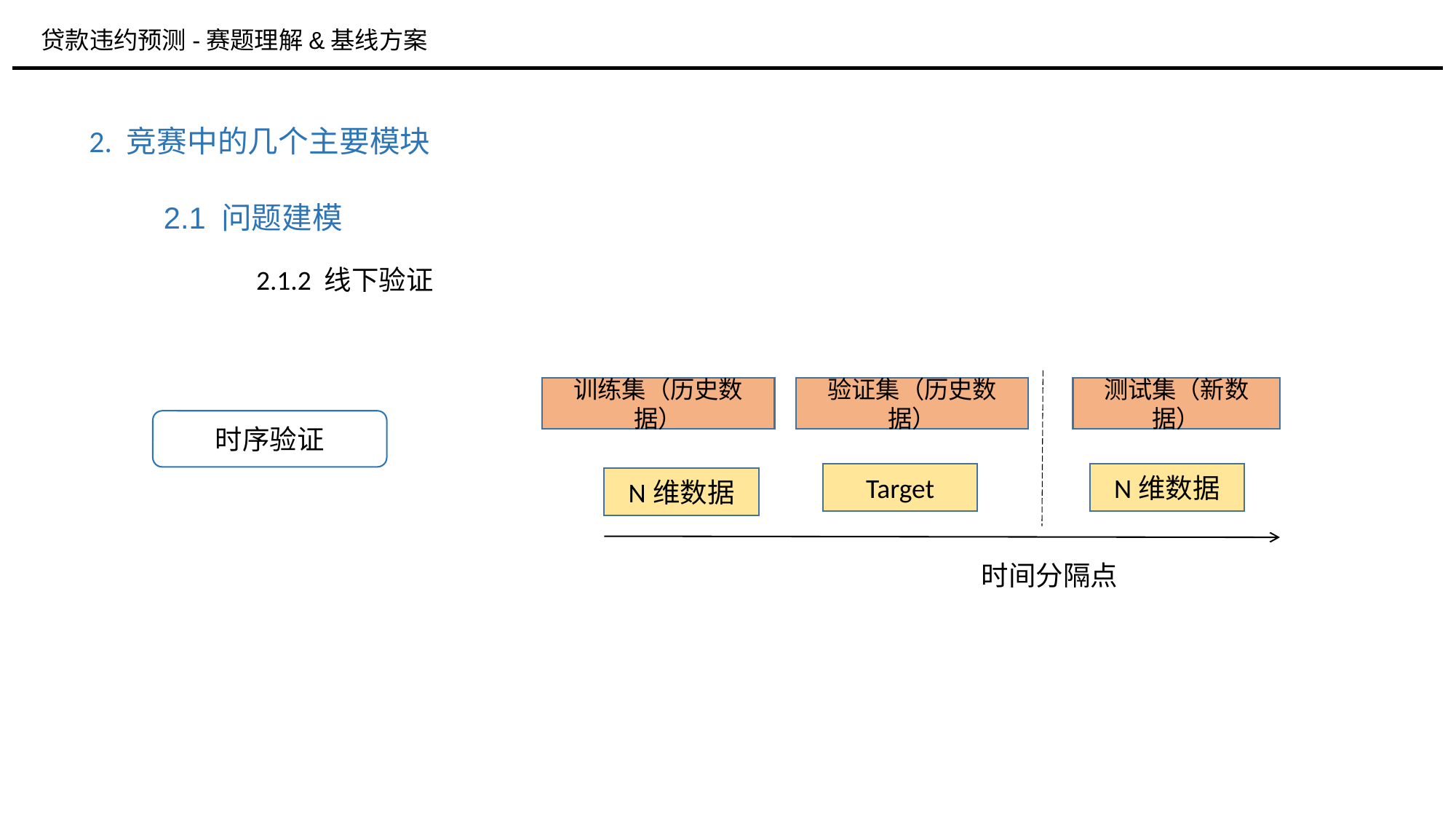

贷款违约预测-赛题理解&基线方案
2. 竞赛中的几个主要模块
2.1 问题建模
2.1.2 线下验证
训练集（历史数据）
验证集（历史数据）
测试集（新数据）
时序验证
Target
N维数据
N维数据
时间分隔点